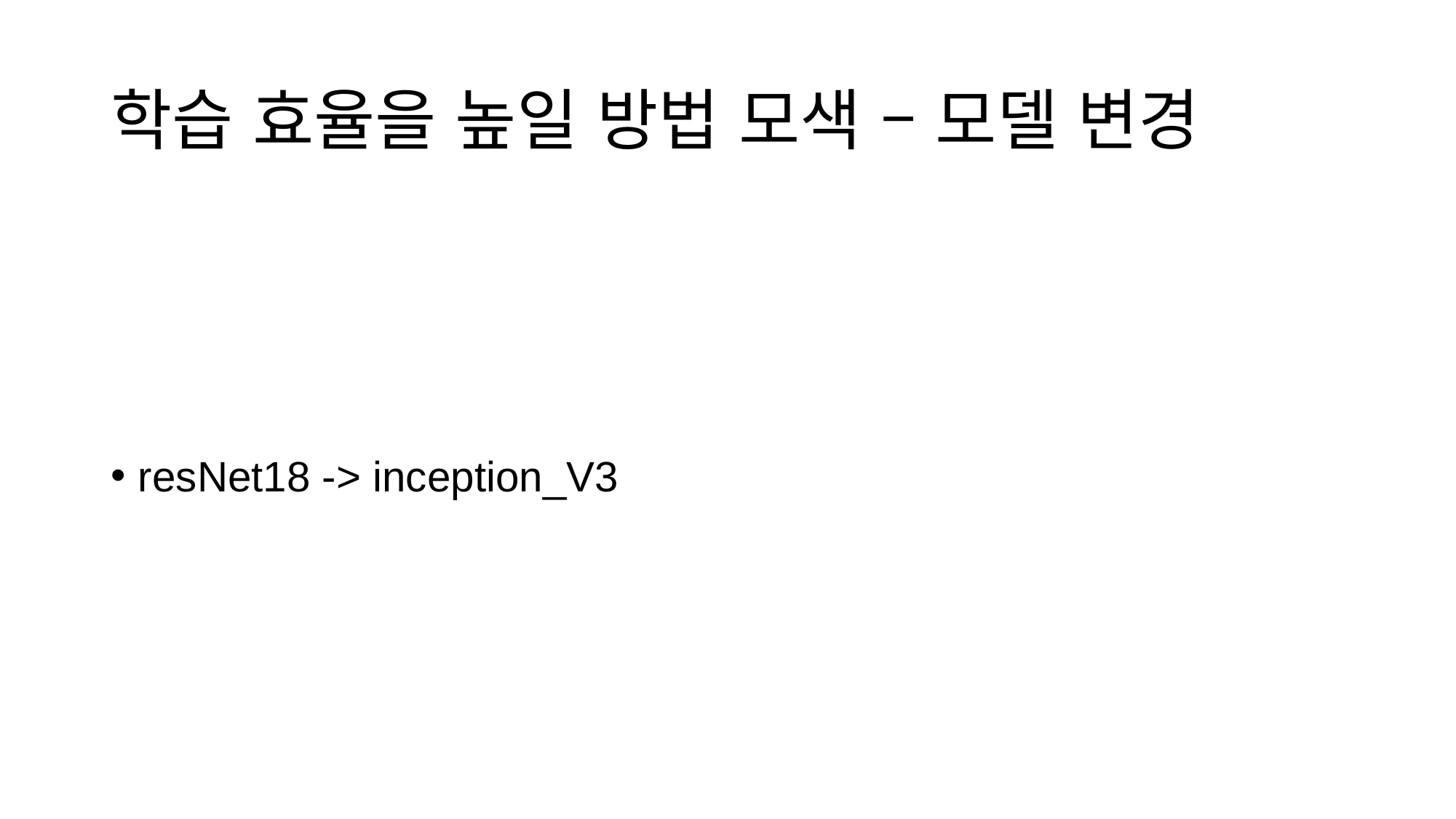

# 학습 효율을 높일 방법 모색 – 모델 변경
resNet18 -> inception_V3